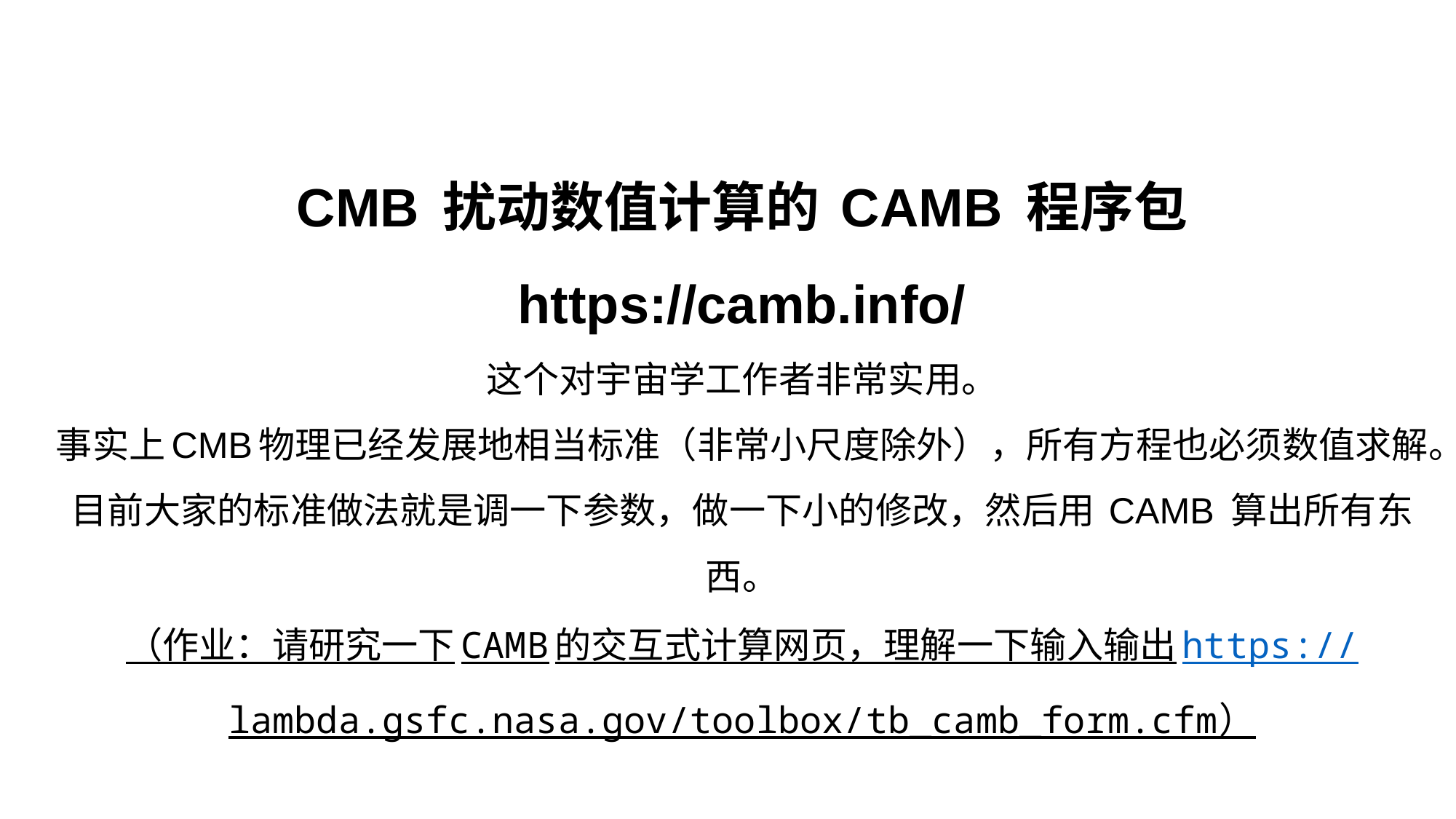

# CMB 扰动数值计算的 CAMB 程序包 https://camb.info/ 这个对宇宙学工作者非常实用。 事实上CMB物理已经发展地相当标准（非常小尺度除外），所有方程也必须数值求解。目前大家的标准做法就是调一下参数，做一下小的修改，然后用 CAMB 算出所有东西。 （作业：请研究一下CAMB的交互式计算网页，理解一下输入输出https://lambda.gsfc.nasa.gov/toolbox/tb_camb_form.cfm）